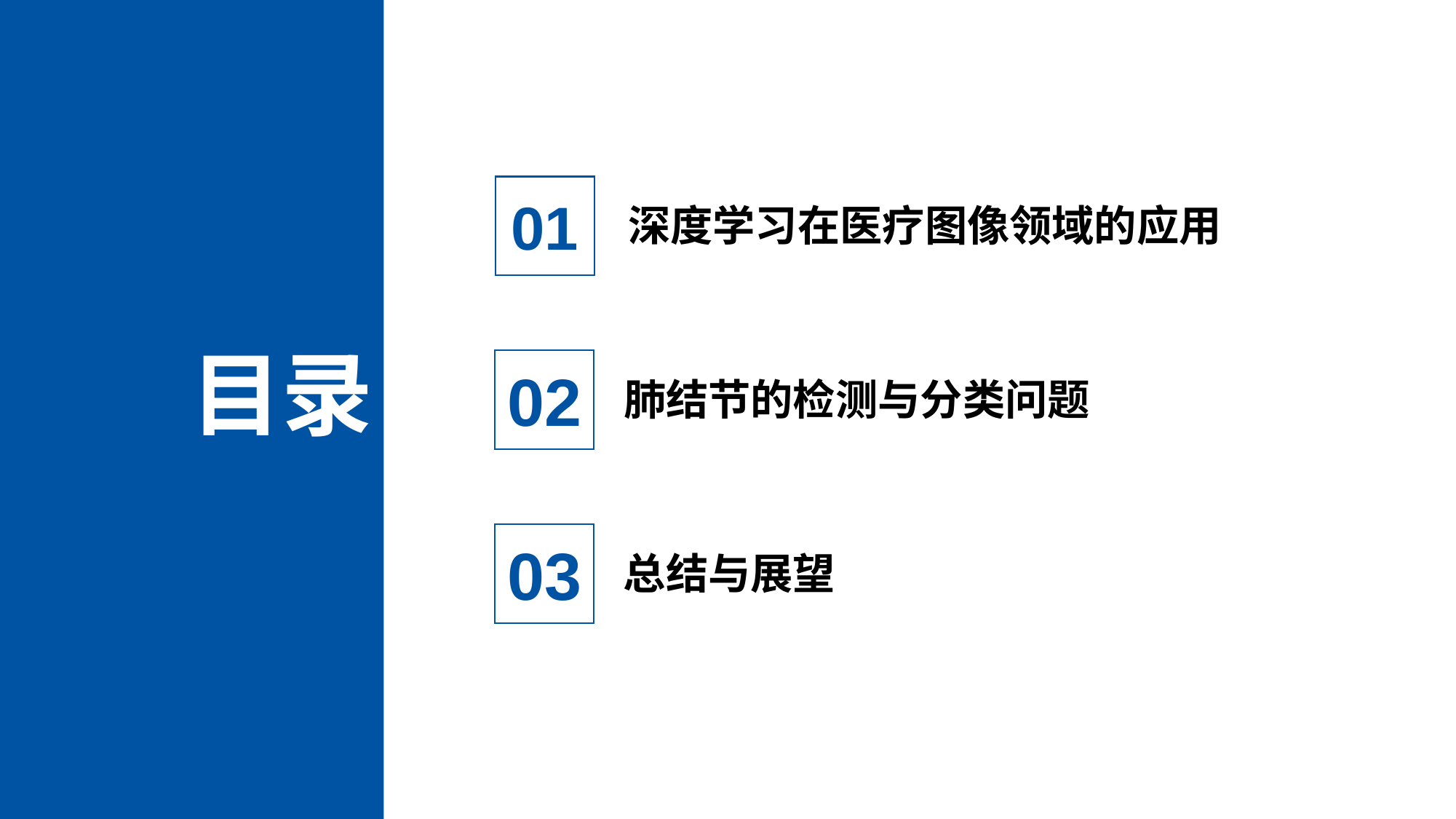

01
深度学习在医疗图像领域的应用
目录

02
肺结节的检测与分类问题

03
总结与展望